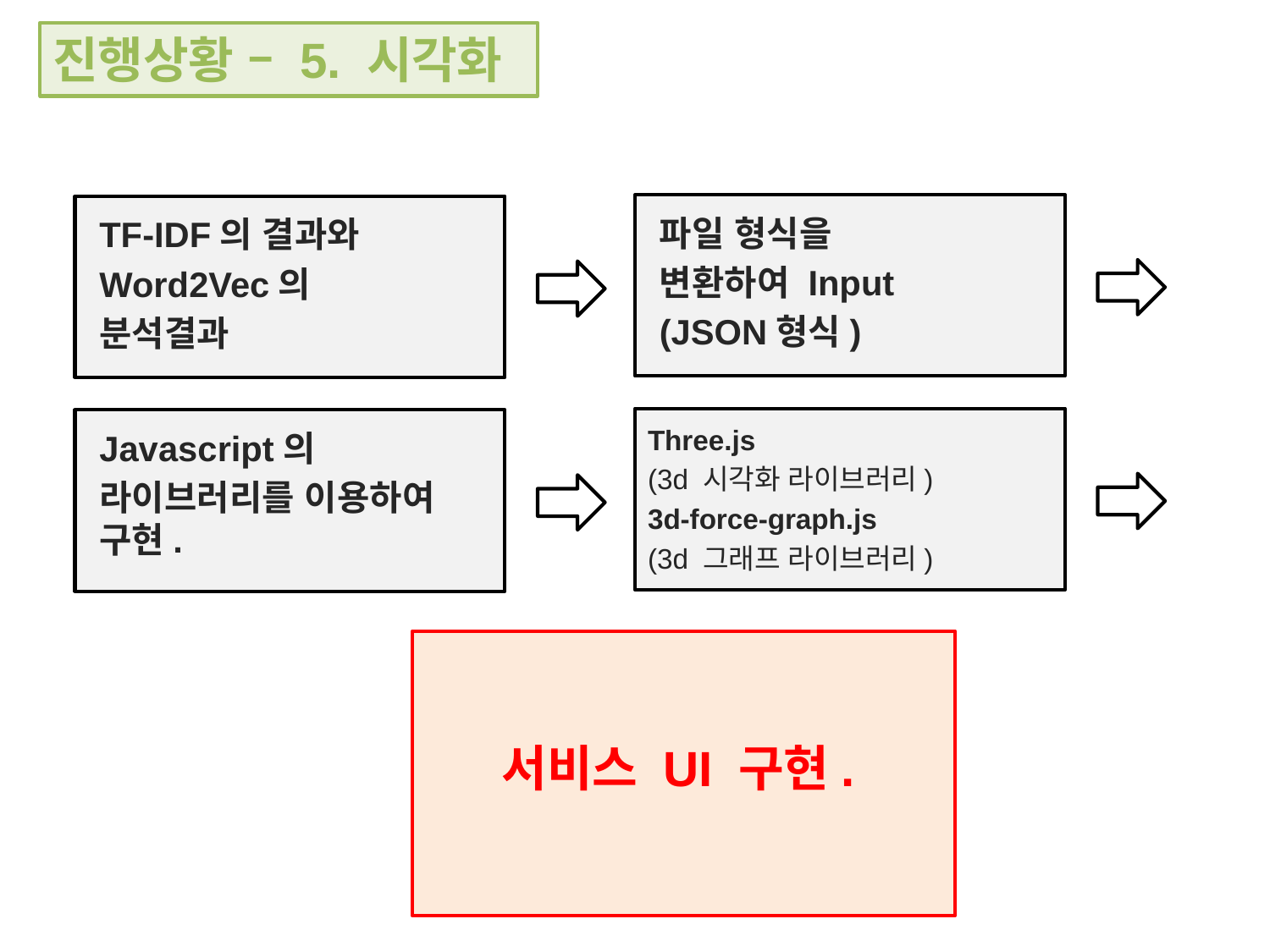

진행상황 – 5. 시각화

파일 형식을
변환하여 Input
(JSON형식)
TF-IDF의 결과와
Word2Vec의
분석결과

Three.js
(3d 시각화 라이브러리)
3d-force-graph.js
(3d 그래프 라이브러리)
Javascript의
라이브러리를 이용하여 구현.

 서비스 UI 구현.